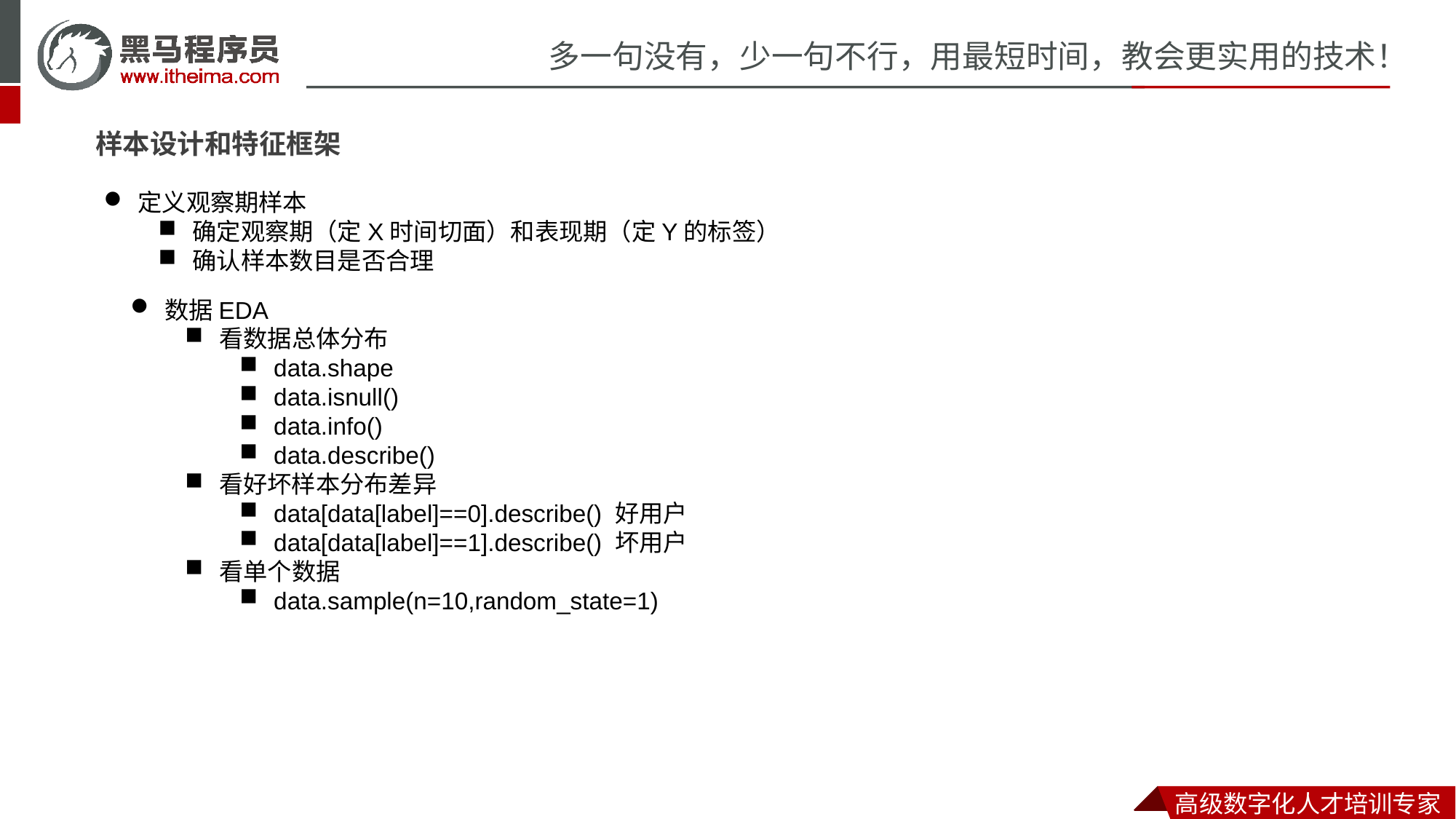

样本设计和特征框架
定义观察期样本
确定观察期（定X时间切面）和表现期（定Y的标签）
确认样本数目是否合理
数据EDA
看数据总体分布
data.shape
data.isnull()
data.info()
data.describe()
看好坏样本分布差异
data[data[label]==0].describe() 好用户
data[data[label]==1].describe() 坏用户
看单个数据
data.sample(n=10,random_state=1)